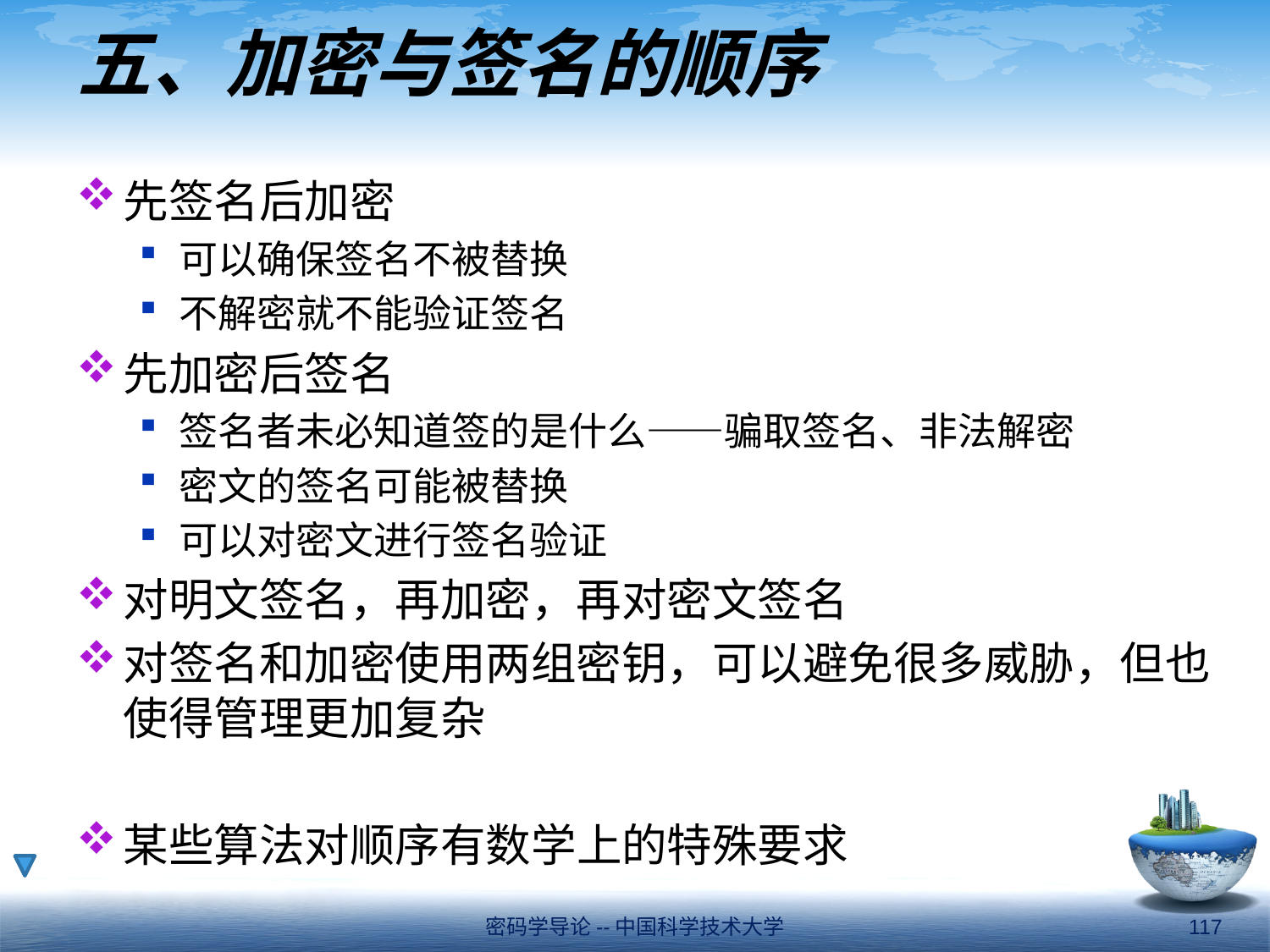

# 五、加密与签名的顺序
先签名后加密
可以确保签名不被替换
不解密就不能验证签名
先加密后签名
签名者未必知道签的是什么——骗取签名、非法解密
密文的签名可能被替换
可以对密文进行签名验证
对明文签名，再加密，再对密文签名
对签名和加密使用两组密钥，可以避免很多威胁，但也使得管理更加复杂

某些算法对顺序有数学上的特殊要求

密码学导论--中国科学技术大学
117